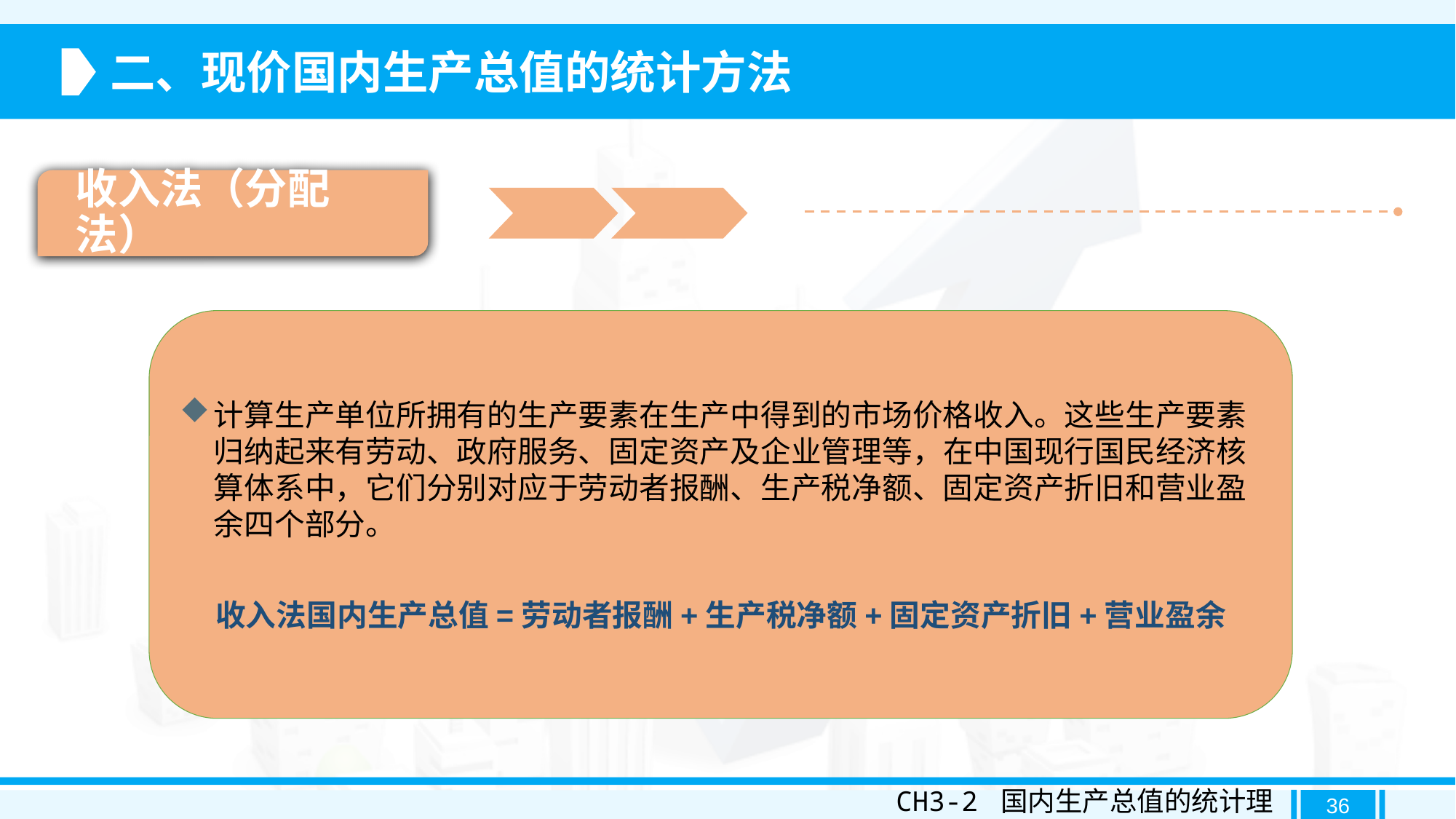

二、现价国内生产总值的统计方法

收入法（分配法）

计算生产单位所拥有的生产要素在生产中得到的市场价格收入。这些生产要素归纳起来有劳动、政府服务、固定资产及企业管理等，在中国现行国民经济核算体系中，它们分别对应于劳动者报酬、生产税净额、固定资产折旧和营业盈余四个部分。

收入法国内生产总值=劳动者报酬+生产税净额+固定资产折旧+营业盈余
CH3-2 国内生产总值的统计理论
36